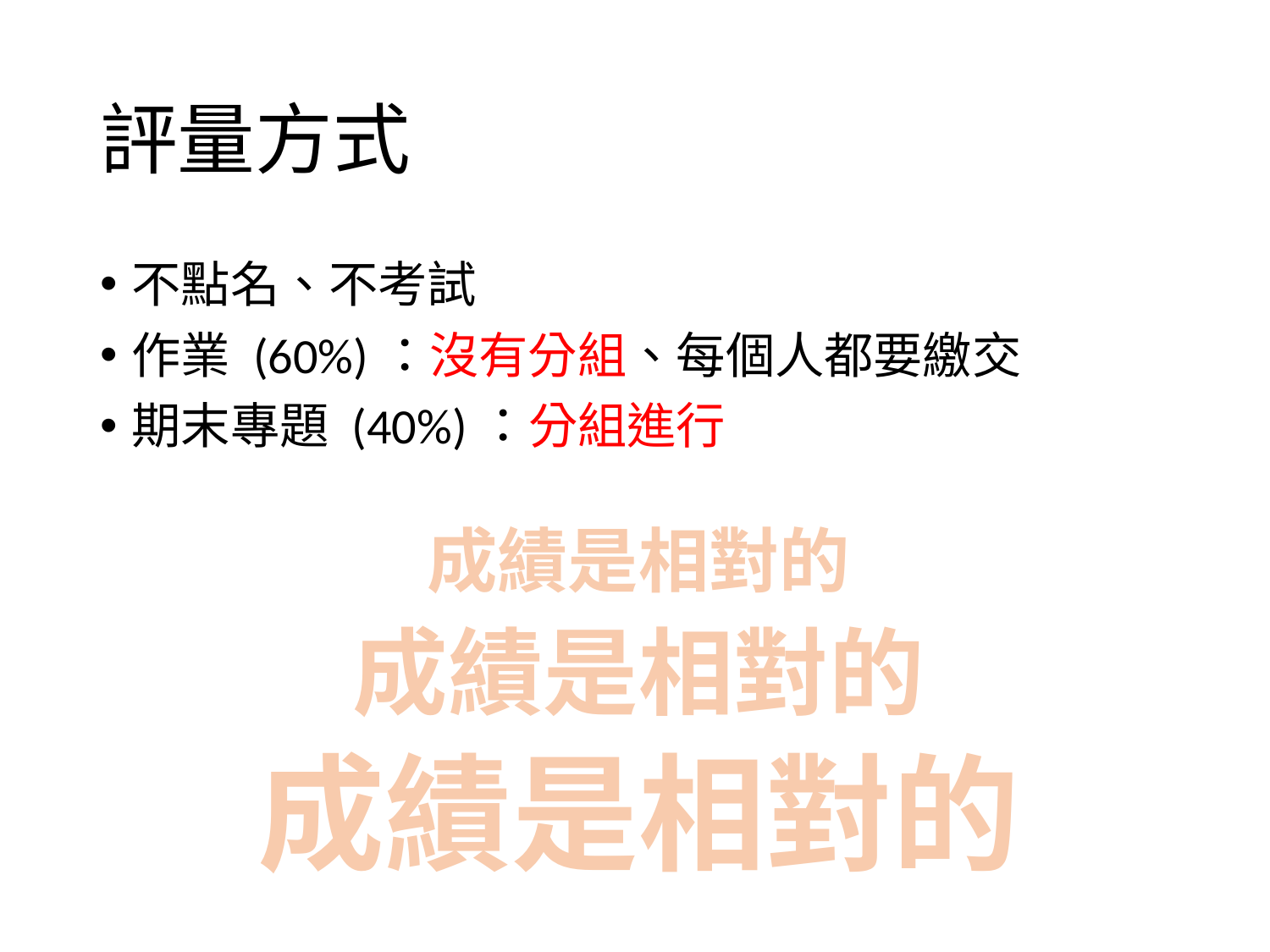

# 評量方式
不點名、不考試
作業 (60%)：沒有分組、每個人都要繳交
期末專題 (40%)：分組進行

成績是相對的
成績是相對的
成績是相對的